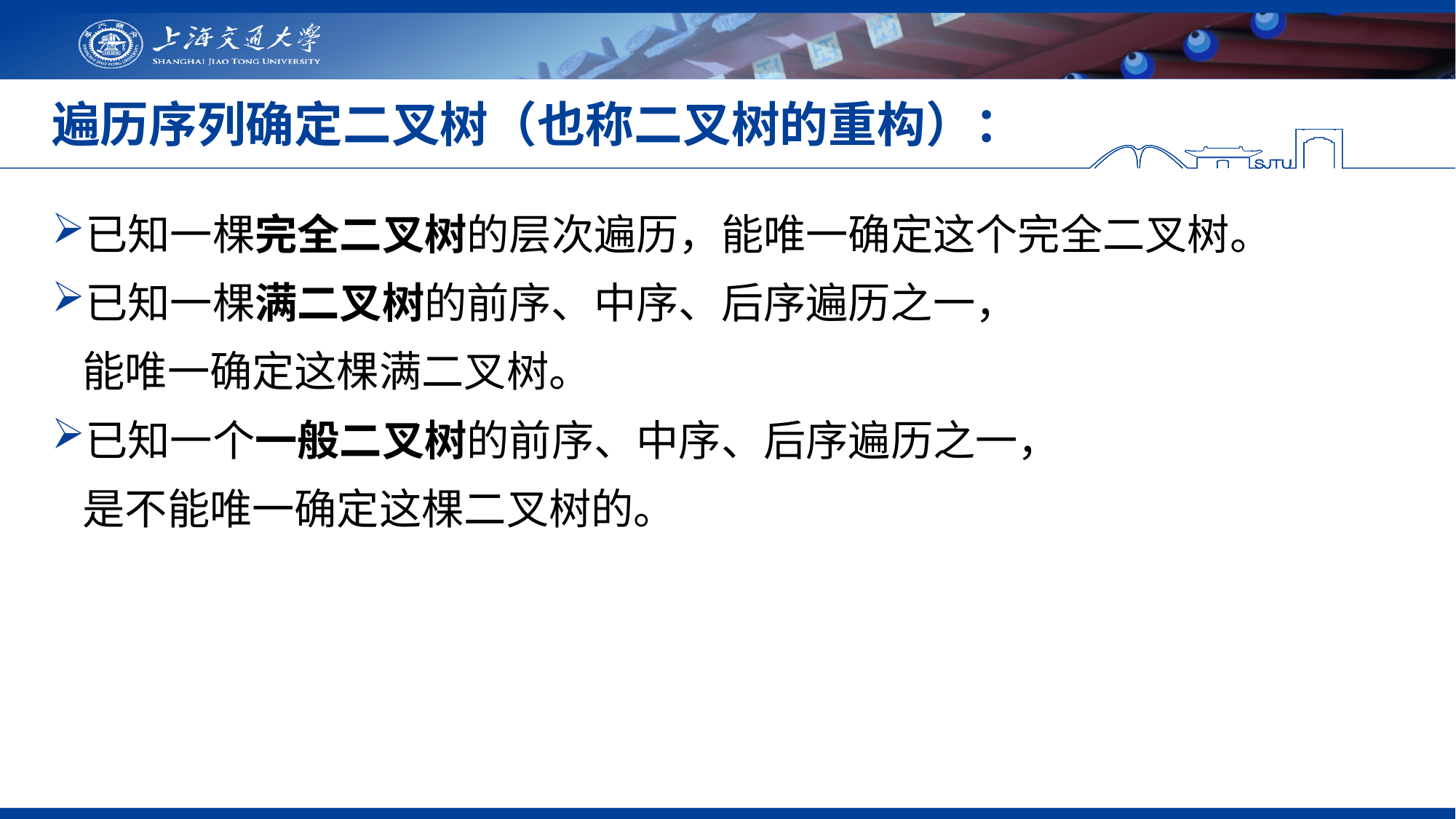

# 遍历序列确定二叉树（也称二叉树的重构）：
已知一棵完全二叉树的层次遍历，能唯一确定这个完全二叉树。
已知一棵满二叉树的前序、中序、后序遍历之一，
能唯一确定这棵满二叉树。
已知一个一般二叉树的前序、中序、后序遍历之一，
是不能唯一确定这棵二叉树的。